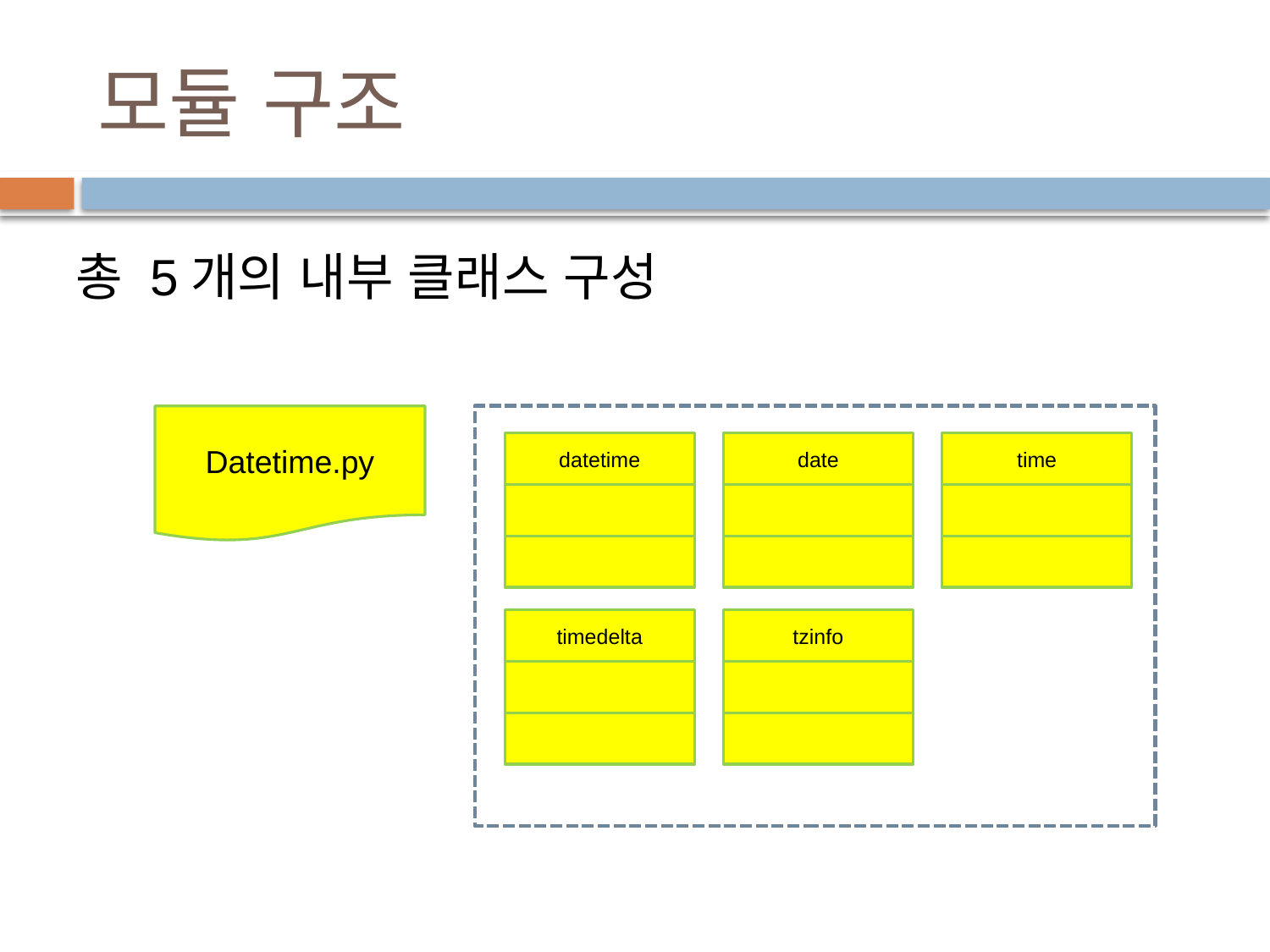

# 모듈 구조
총 5개의 내부 클래스 구성
Datetime.py

datetime

date

time

timedelta

tzinfo